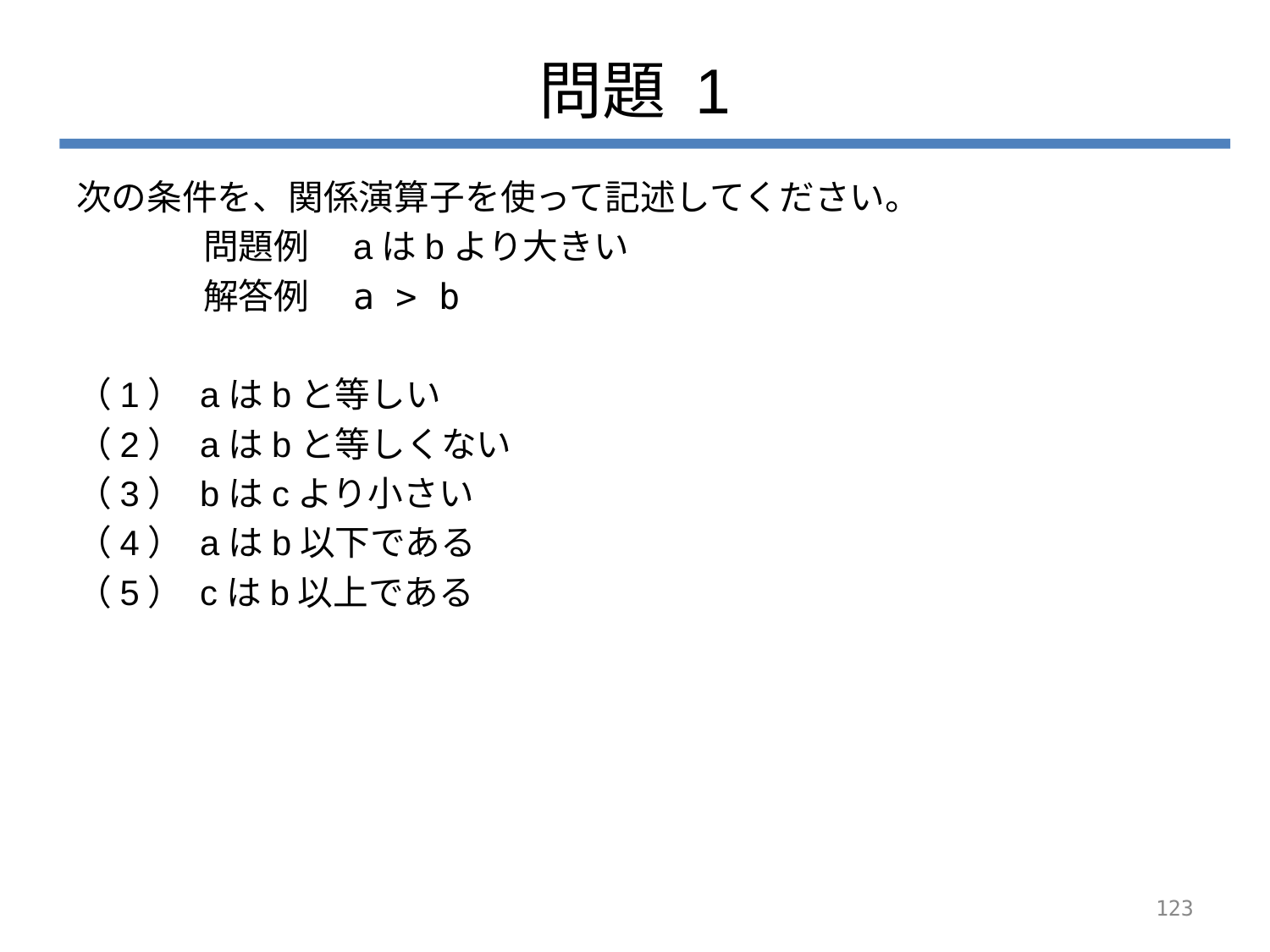

# 問題 1
次の条件を、関係演算子を使って記述してください。
	問題例　aはbより大きい
	解答例　a > b

（1） aはbと等しい
（2） aはbと等しくない
（3） bはcより小さい
（4） aはb以下である
（5） cはb以上である
123